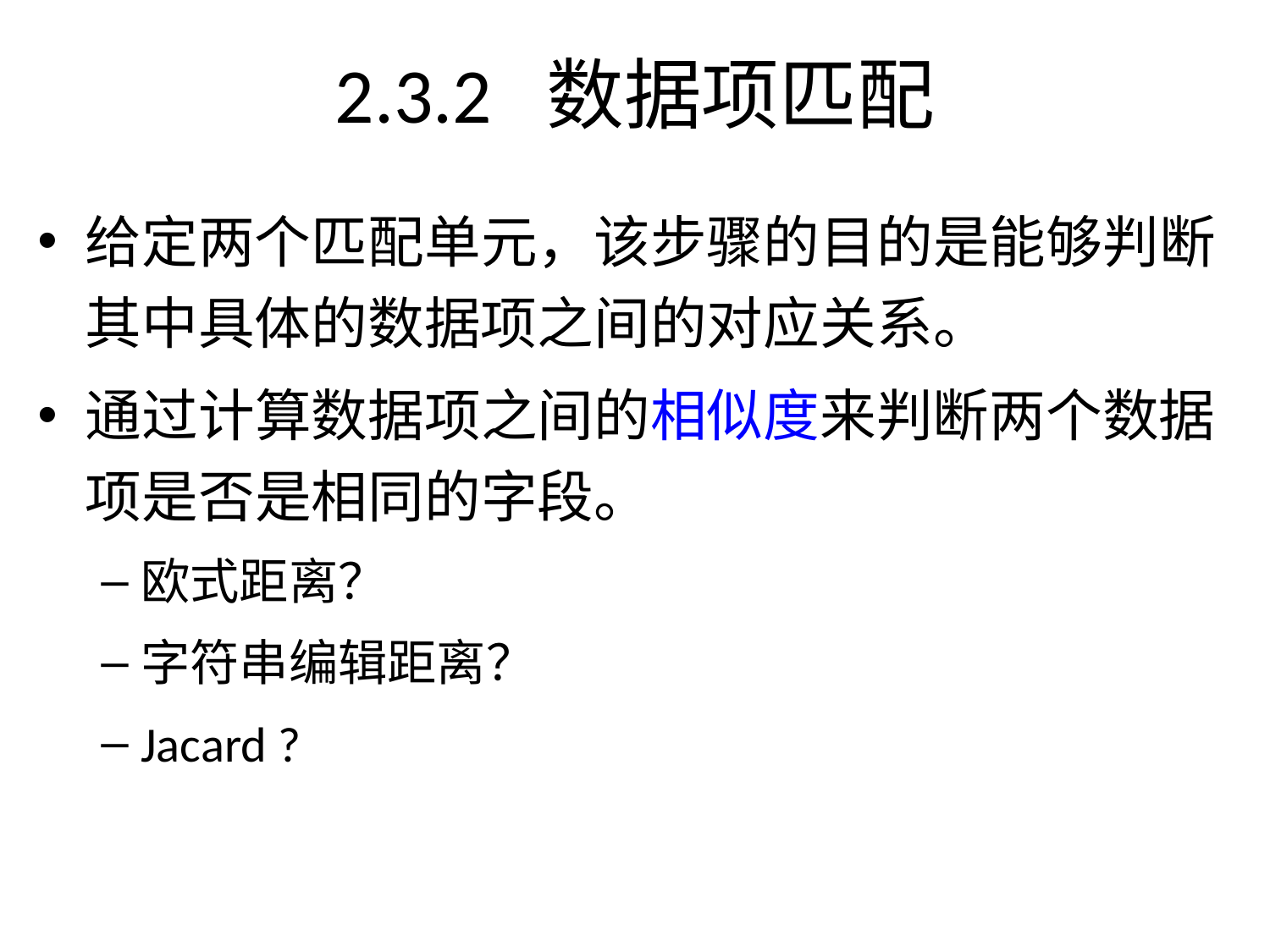

# 2.3.2  数据项匹配
给定两个匹配单元，该步骤的目的是能够判断其中具体的数据项之间的对应关系。
通过计算数据项之间的相似度来判断两个数据项是否是相同的字段。
欧式距离？
字符串编辑距离？
Jacard ?